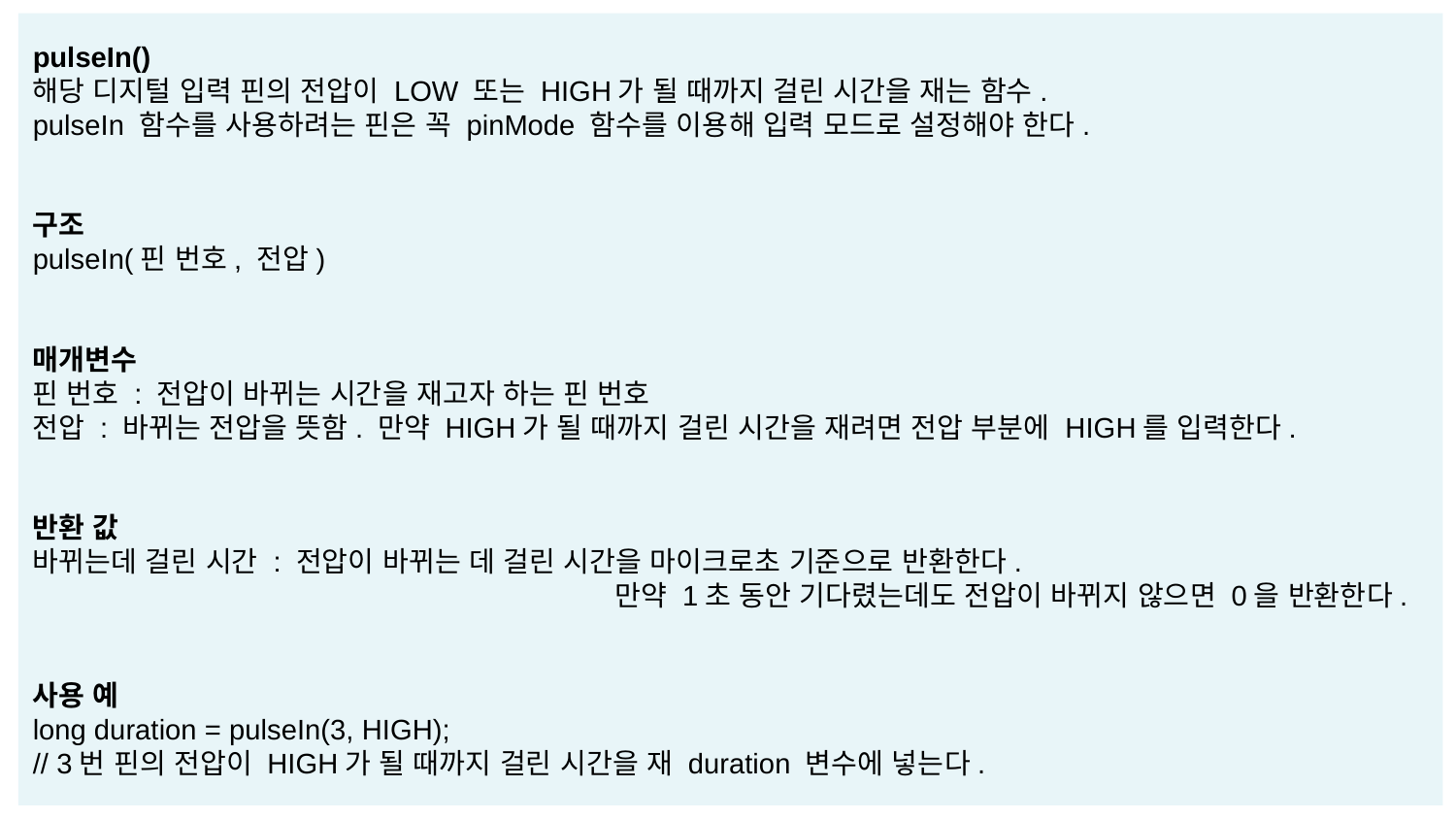

pulseIn()
해당 디지털 입력 핀의 전압이 LOW 또는 HIGH가 될 때까지 걸린 시간을 재는 함수.
pulseIn 함수를 사용하려는 핀은 꼭 pinMode 함수를 이용해 입력 모드로 설정해야 한다.
구조
pulseIn(핀 번호, 전압)
매개변수
핀 번호 : 전압이 바뀌는 시간을 재고자 하는 핀 번호
전압 : 바뀌는 전압을 뜻함. 만약 HIGH가 될 때까지 걸린 시간을 재려면 전압 부분에 HIGH를 입력한다.
반환 값
바뀌는데 걸린 시간 : 전압이 바뀌는 데 걸린 시간을 마이크로초 기준으로 반환한다.
				만약 1초 동안 기다렸는데도 전압이 바뀌지 않으면 0을 반환한다.
사용 예
long duration = pulseIn(3, HIGH);
// 3번 핀의 전압이 HIGH가 될 때까지 걸린 시간을 재 duration 변수에 넣는다.